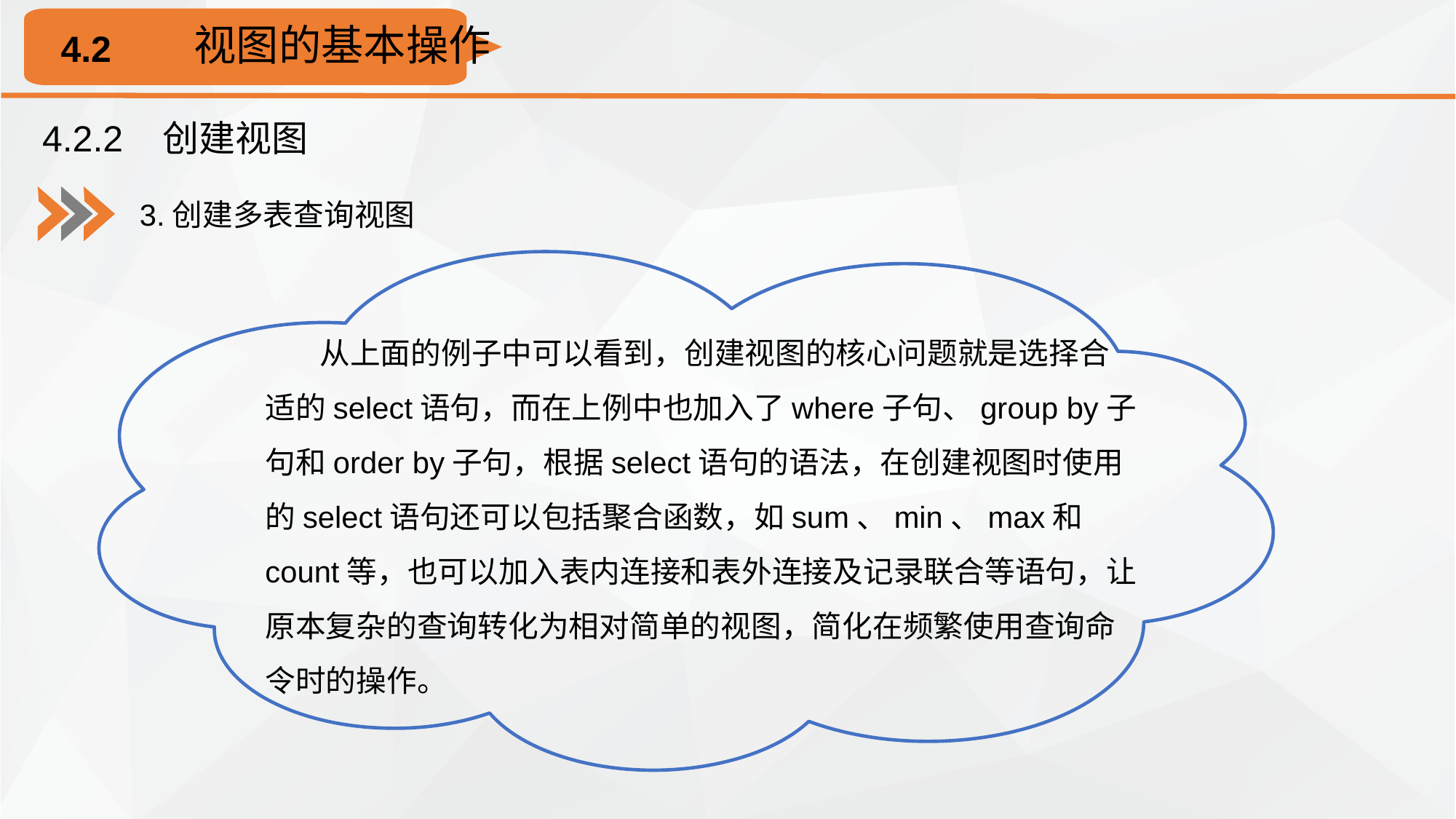

视图的基本操作
4.2
4.2.2   创建视图

3.创建多表查询视图

从上面的例子中可以看到，创建视图的核心问题就是选择合适的select语句，而在上例中也加入了where子句、group by子句和order by子句，根据select语句的语法，在创建视图时使用的select语句还可以包括聚合函数，如sum、min、max和count等，也可以加入表内连接和表外连接及记录联合等语句，让原本复杂的查询转化为相对简单的视图，简化在频繁使用查询命令时的操作。